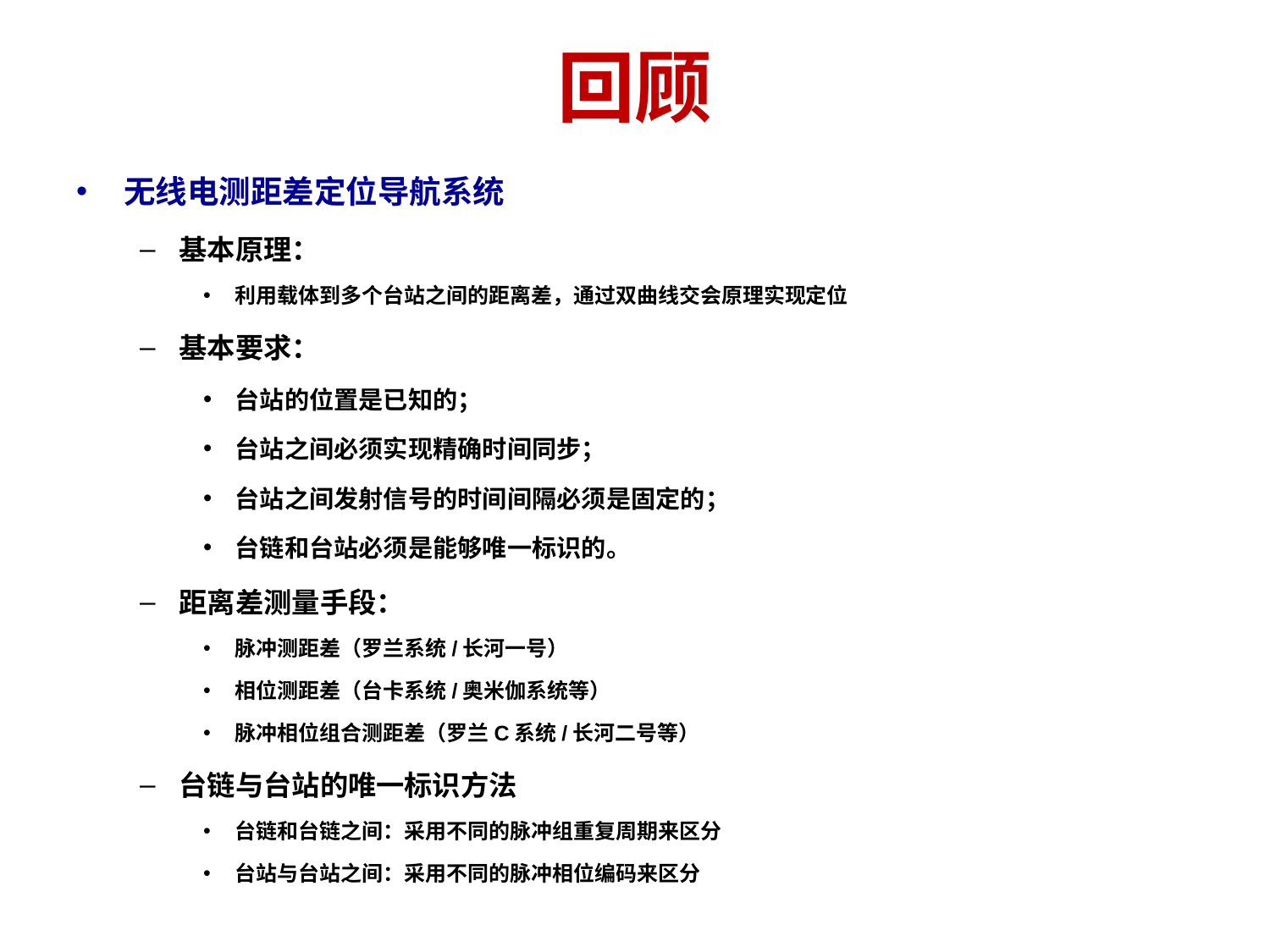

# 回顾
无线电测距差定位导航系统
基本原理：
利用载体到多个台站之间的距离差，通过双曲线交会原理实现定位
基本要求：
台站的位置是已知的；
台站之间必须实现精确时间同步；
台站之间发射信号的时间间隔必须是固定的；
台链和台站必须是能够唯一标识的。
距离差测量手段：
脉冲测距差（罗兰系统/长河一号）
相位测距差（台卡系统/奥米伽系统等）
脉冲相位组合测距差（罗兰C系统/长河二号等）
台链与台站的唯一标识方法
台链和台链之间：采用不同的脉冲组重复周期来区分
台站与台站之间：采用不同的脉冲相位编码来区分